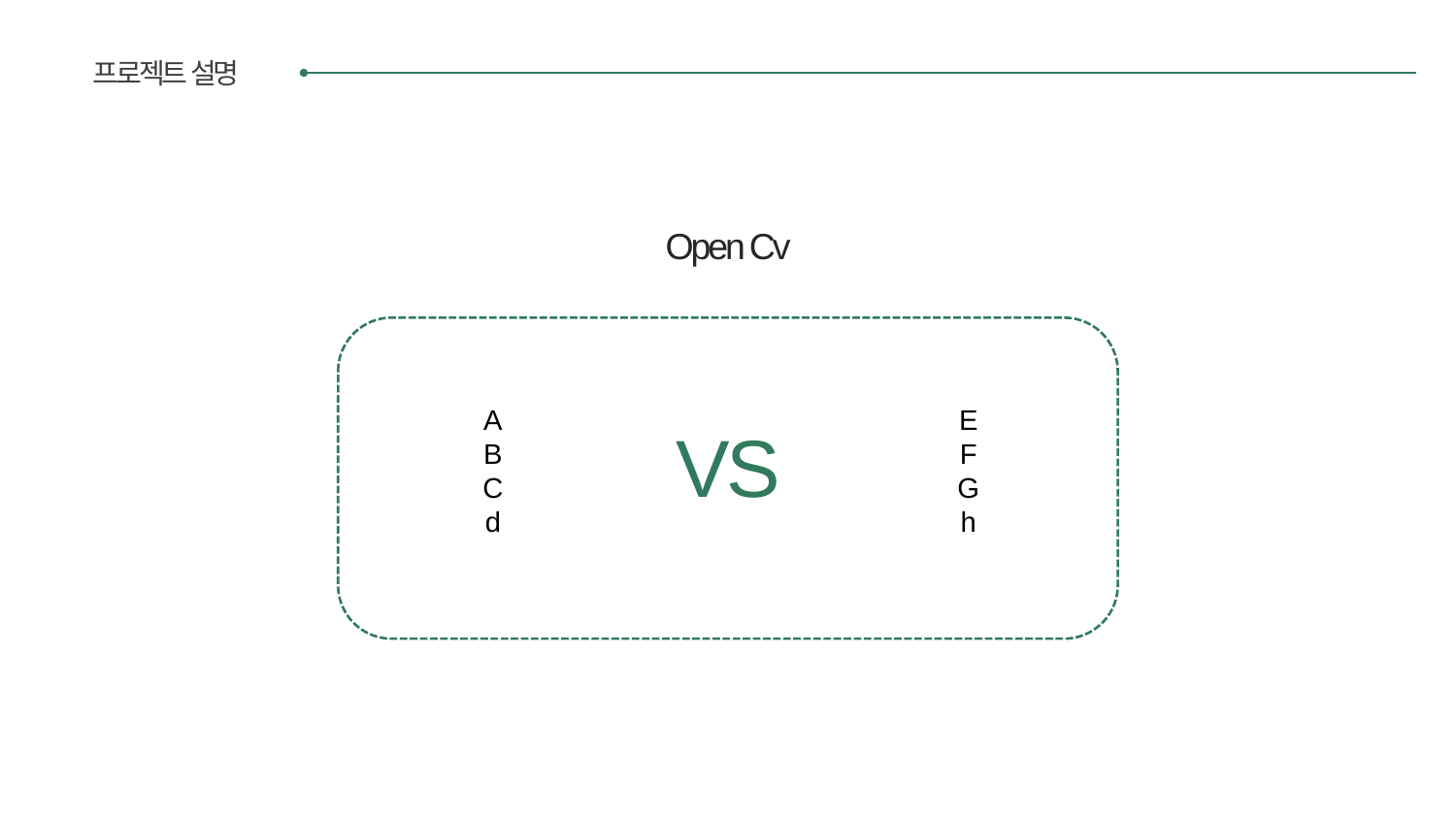

프로젝트 설명
Open Cv

A
B
C
d

E
F
G
h
VS